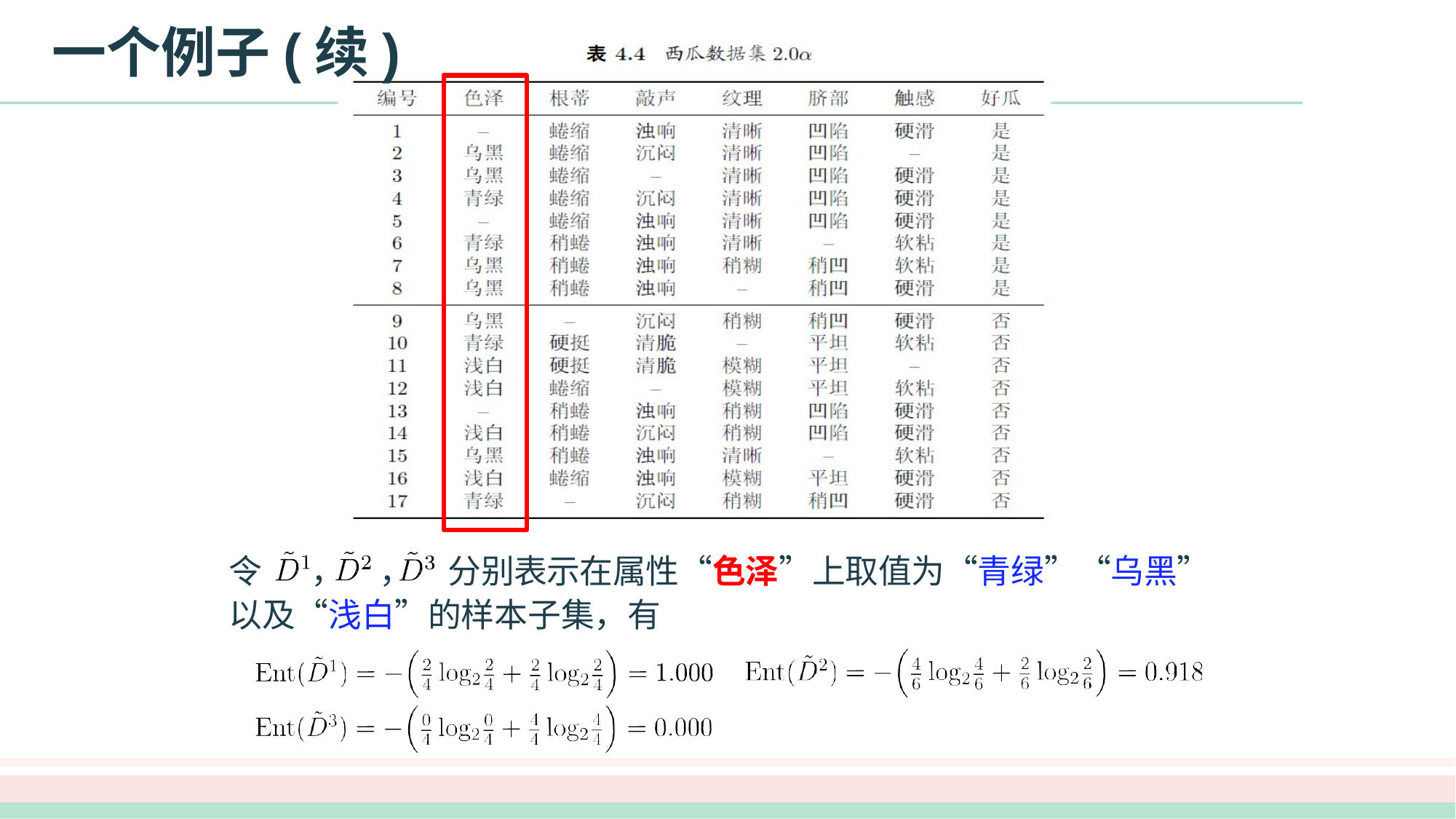

# 一个例子(续)

令	，	，	分别表示在属性“色泽”上取值为“青绿”“乌黑” 以及“浅白”的样本子集，有